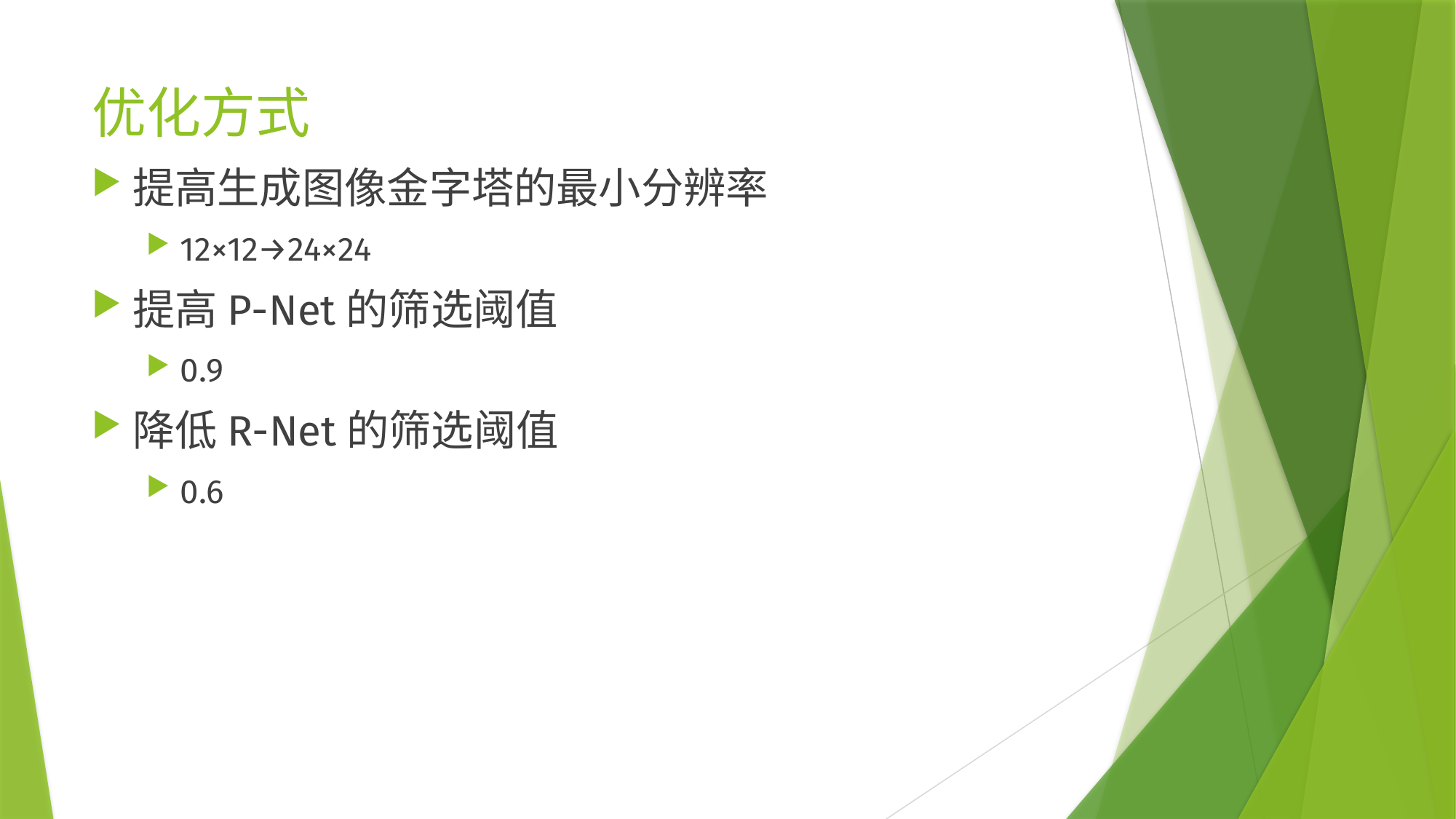

# 优化方式
提高生成图像金字塔的最小分辨率
12×12→24×24
提高P-Net的筛选阈值
0.9
降低R-Net的筛选阈值
0.6